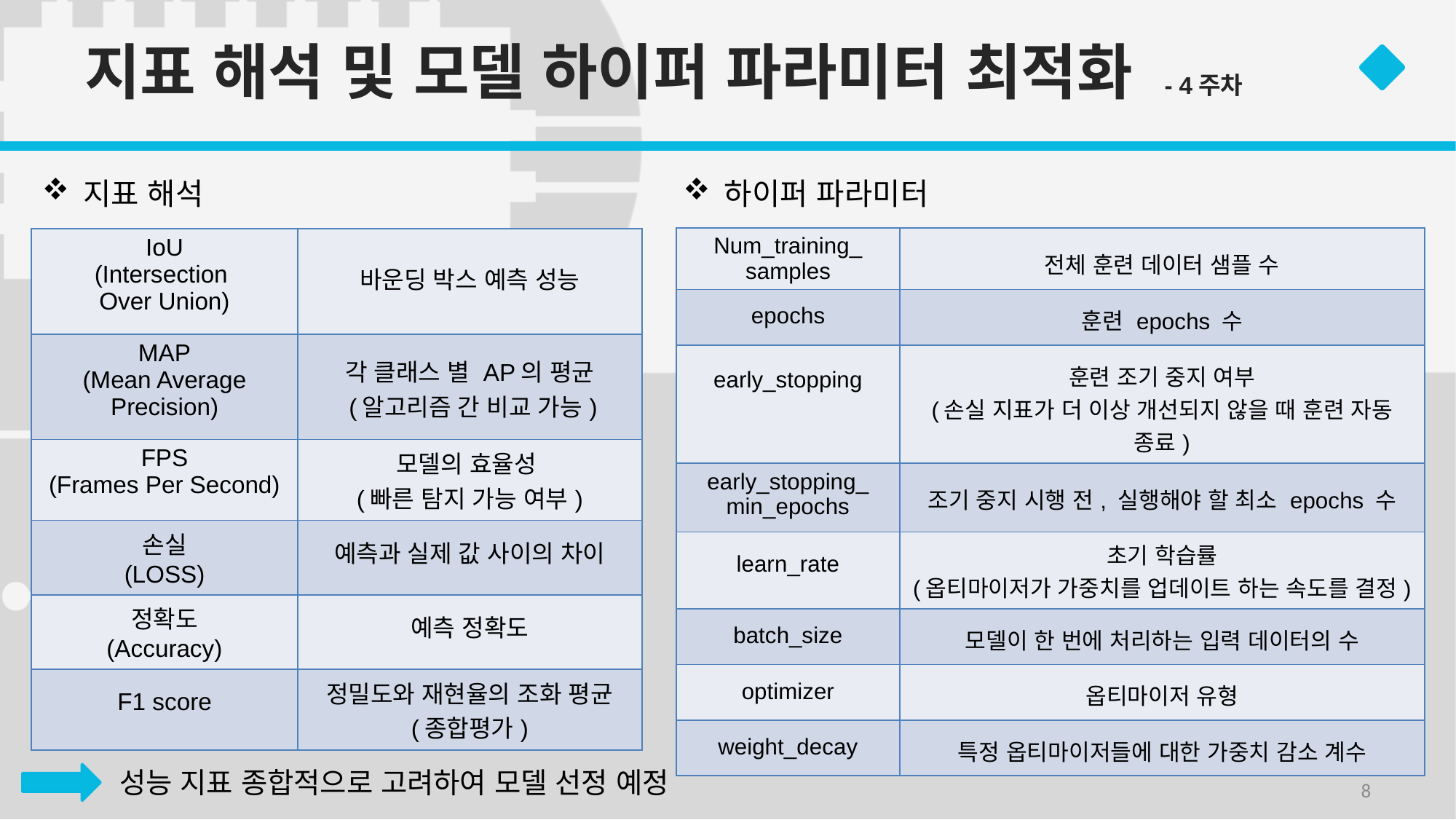

# 지표 해석 및 모델 하이퍼 파라미터 최적화 - 4주차
지표 해석
하이퍼 파라미터
| Num\_training\_ samples | 전체 훈련 데이터 샘플 수 |
| --- | --- |
| epochs | 훈련 epochs 수 |
| early\_stopping | 훈련 조기 중지 여부 (손실 지표가 더 이상 개선되지 않을 때 훈련 자동 종료) |
| early\_stopping\_ min\_epochs | 조기 중지 시행 전, 실행해야 할 최소 epochs 수 |
| learn\_rate | 초기 학습률 (옵티마이저가 가중치를 업데이트 하는 속도를 결정) |
| batch\_size | 모델이 한 번에 처리하는 입력 데이터의 수 |
| optimizer | 옵티마이저 유형 |
| weight\_decay | 특정 옵티마이저들에 대한 가중치 감소 계수 |
| IoU (Intersection Over Union) | 바운딩 박스 예측 성능 |
| --- | --- |
| MAP (Mean Average Precision) | 각 클래스 별 AP의 평균 (알고리즘 간 비교 가능) |
| FPS (Frames Per Second) | 모델의 효율성 (빠른 탐지 가능 여부) |
| 손실 (LOSS) | 예측과 실제 값 사이의 차이 |
| 정확도 (Accuracy) | 예측 정확도 |
| F1 score | 정밀도와 재현율의 조화 평균 (종합평가) |
성능 지표 종합적으로 고려하여 모델 선정 예정

8